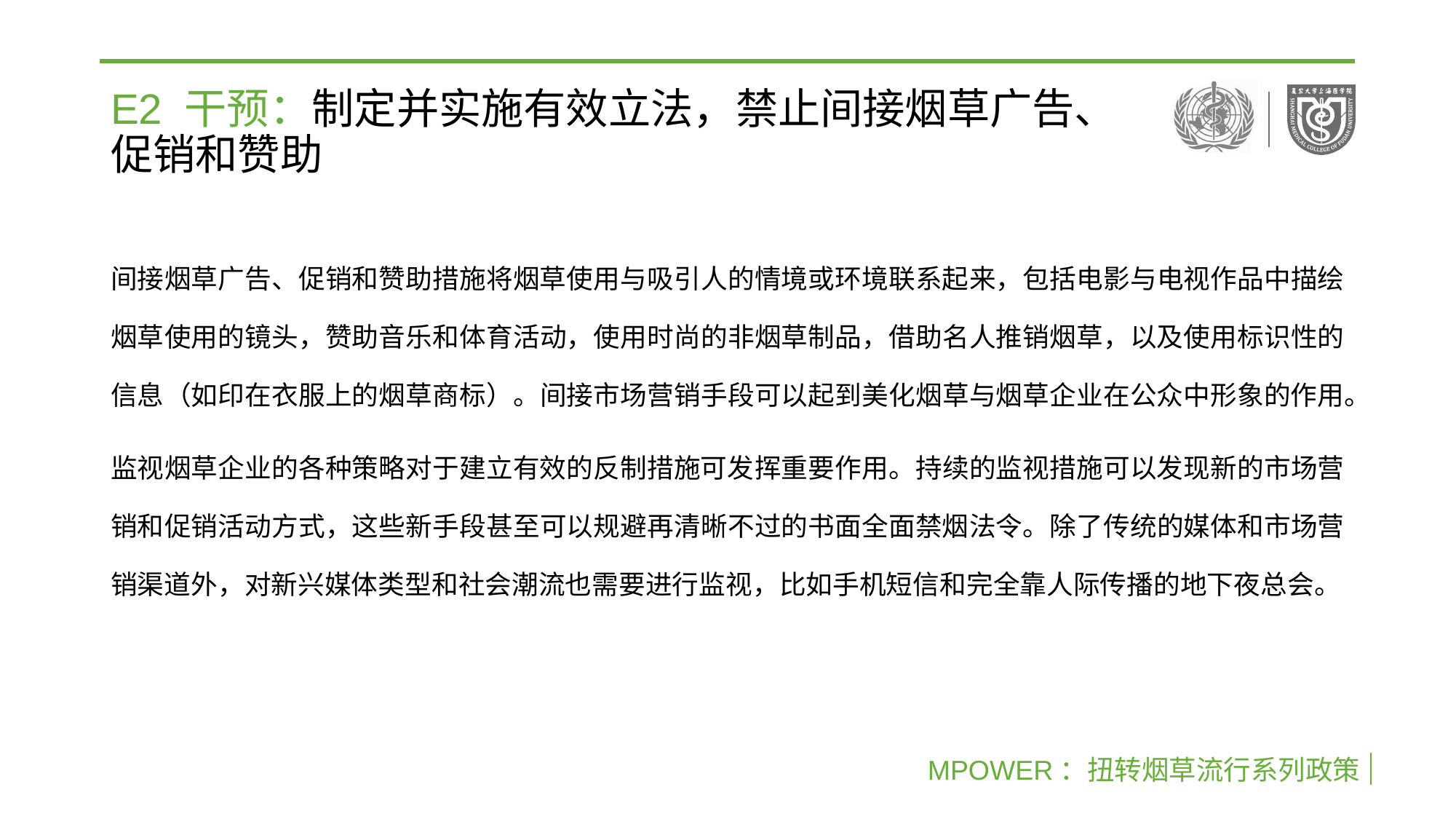

E2 干预：制定并实施有效立法，禁止间接烟草广告、促销和赞助
间接烟草广告、促销和赞助措施将烟草使用与吸引人的情境或环境联系起来，包括电影与电视作品中描绘烟草使用的镜头，赞助音乐和体育活动，使用时尚的非烟草制品，借助名人推销烟草，以及使用标识性的信息（如印在衣服上的烟草商标）。间接市场营销手段可以起到美化烟草与烟草企业在公众中形象的作用。
监视烟草企业的各种策略对于建立有效的反制措施可发挥重要作用。持续的监视措施可以发现新的市场营销和促销活动方式，这些新手段甚至可以规避再清晰不过的书面全面禁烟法令。除了传统的媒体和市场营销渠道外，对新兴媒体类型和社会潮流也需要进行监视，比如手机短信和完全靠人际传播的地下夜总会。